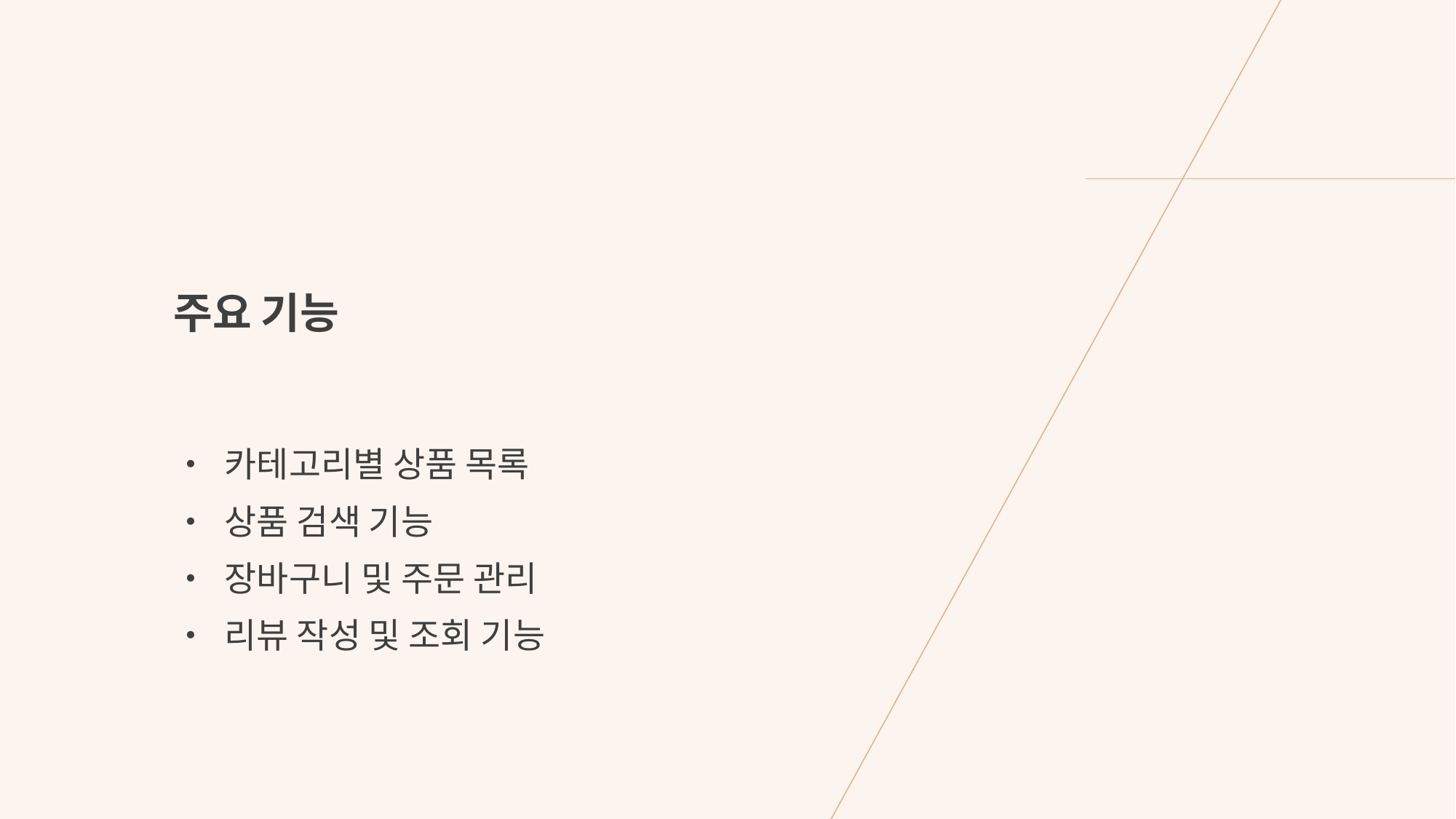

# 주요 기능
• 카테고리별 상품 목록
• 상품 검색 기능
• 장바구니 및 주문 관리
• 리뷰 작성 및 조회 기능